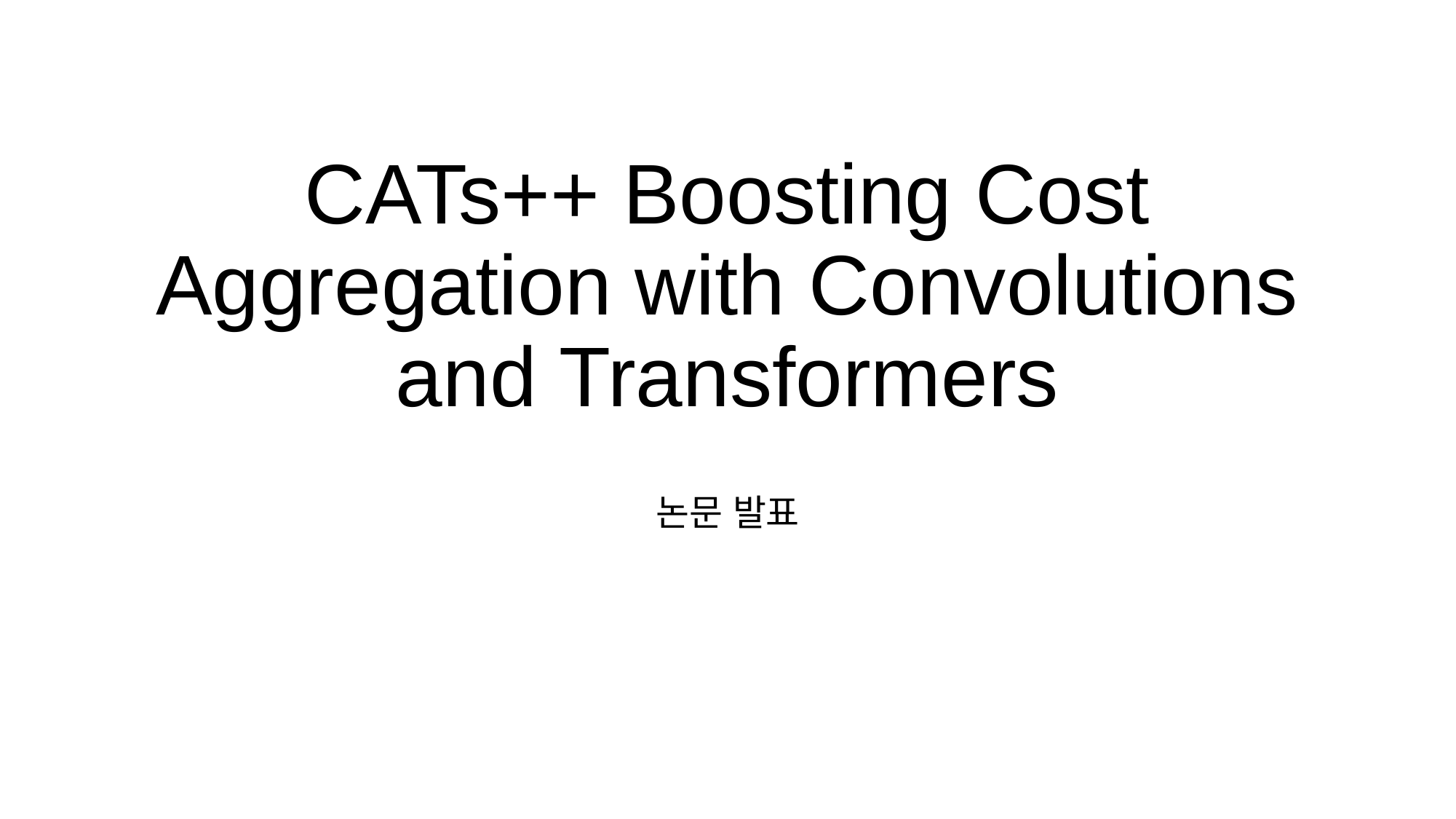

# CATs++ Boosting Cost Aggregation with Convolutions and Transformers

논문 발표